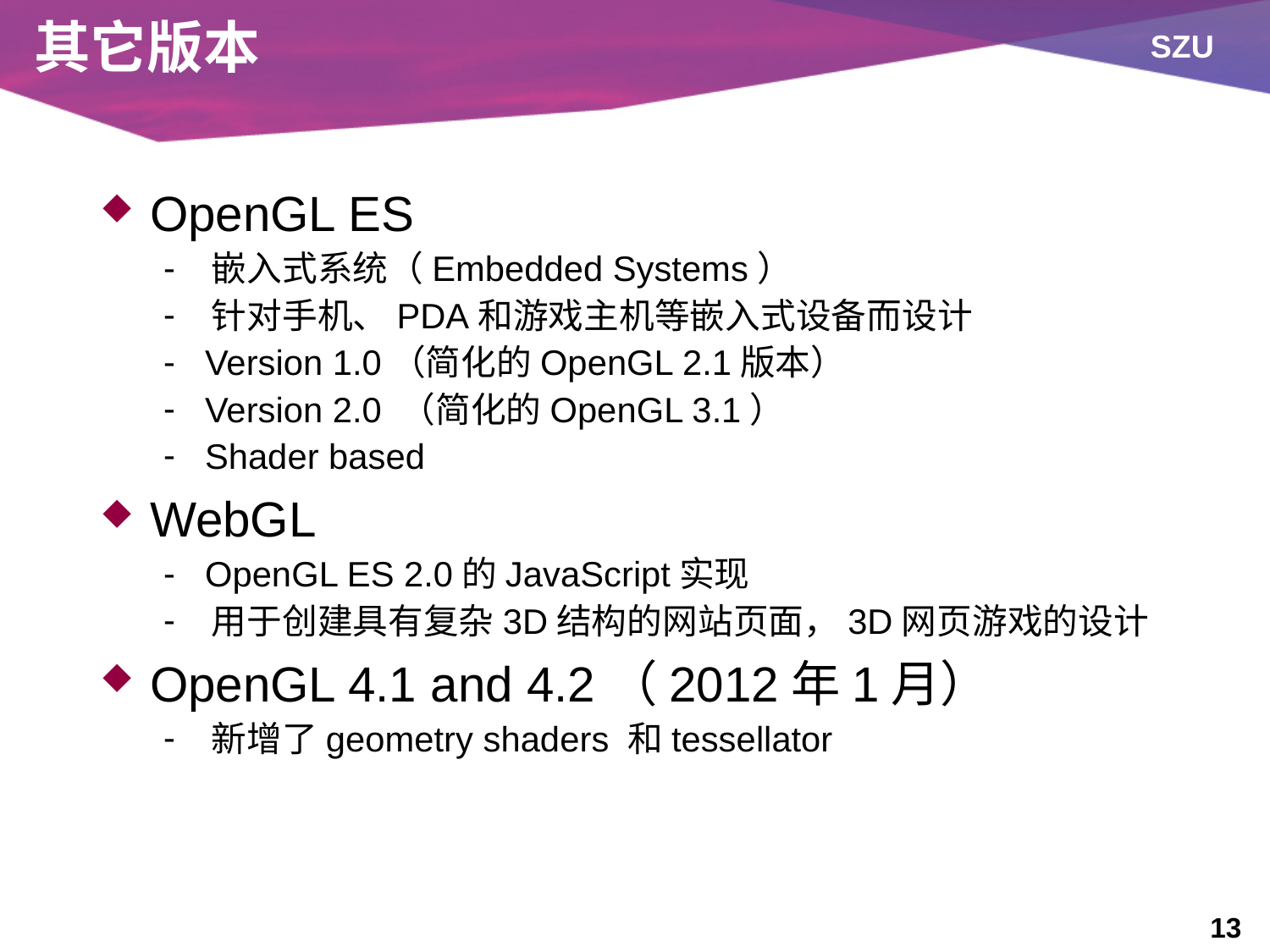

# 其它版本
OpenGL ES
 嵌入式系统（Embedded Systems）
 针对手机、PDA和游戏主机等嵌入式设备而设计
 Version 1.0（简化的OpenGL 2.1版本）
 Version 2.0 （简化的OpenGL 3.1）
 Shader based
WebGL
 OpenGL ES 2.0的JavaScript实现
 用于创建具有复杂3D结构的网站页面，3D网页游戏的设计
OpenGL 4.1 and 4.2（2012年1月）
 新增了geometry shaders 和tessellator
13